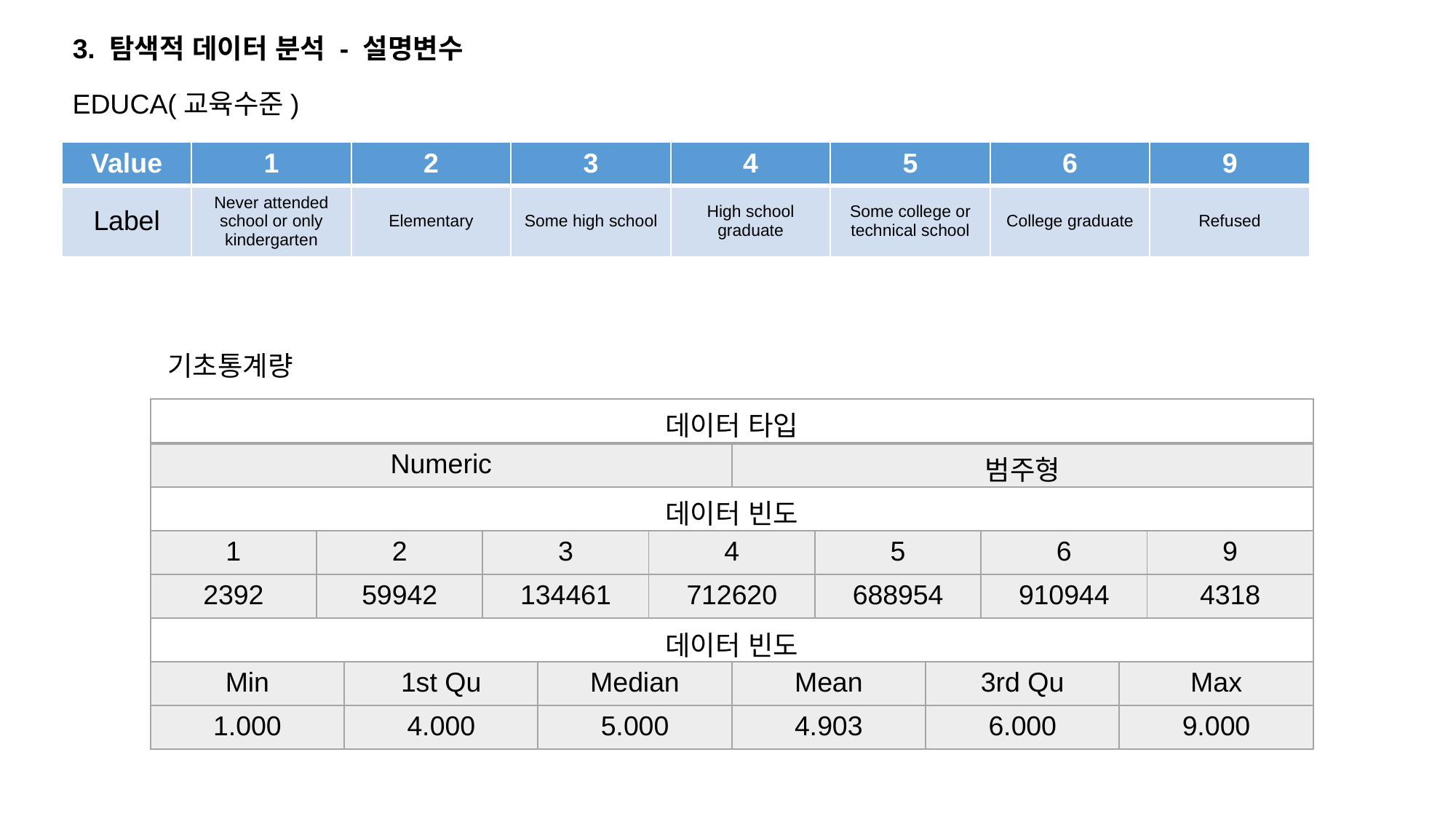

3. 탐색적 데이터 분석 - 설명변수
EDUCA(교육수준)
| Value | 1 | 2 | 3 | 4 | 5 | 6 | 9 |
| --- | --- | --- | --- | --- | --- | --- | --- |
| Label | Never attended school or only kindergarten | Elementary | Some high school | High school graduate | Some college or technical school | College graduate | Refused |
기초통계량
| 데이터 타입 |  |  |  |  |  |  |  |  |  |  |  |
| --- | --- | --- | --- | --- | --- | --- | --- | --- | --- | --- | --- |
| Numeric |  |  |  |  |  | 범주형 |  |  |  |  |  |
| 데이터 빈도 |  |  |  |  |  |  |  |  |  |  |  |
| 1 | 2 |  | 3 |  | 4 |  | 5 |  | 6 |  | 9 |
| 2392 | 59942 |  | 134461 |  | 712620 |  | 688954 |  | 910944 |  | 4318 |
| 데이터 빈도 |  |  |  |  |  |  |  |  |  |  |  |
| Min |  | 1st Qu |  | Median |  | Mean |  | 3rd Qu |  | Max |  |
| 1.000 |  | 4.000 |  | 5.000 |  | 4.903 |  | 6.000 |  | 9.000 |  |